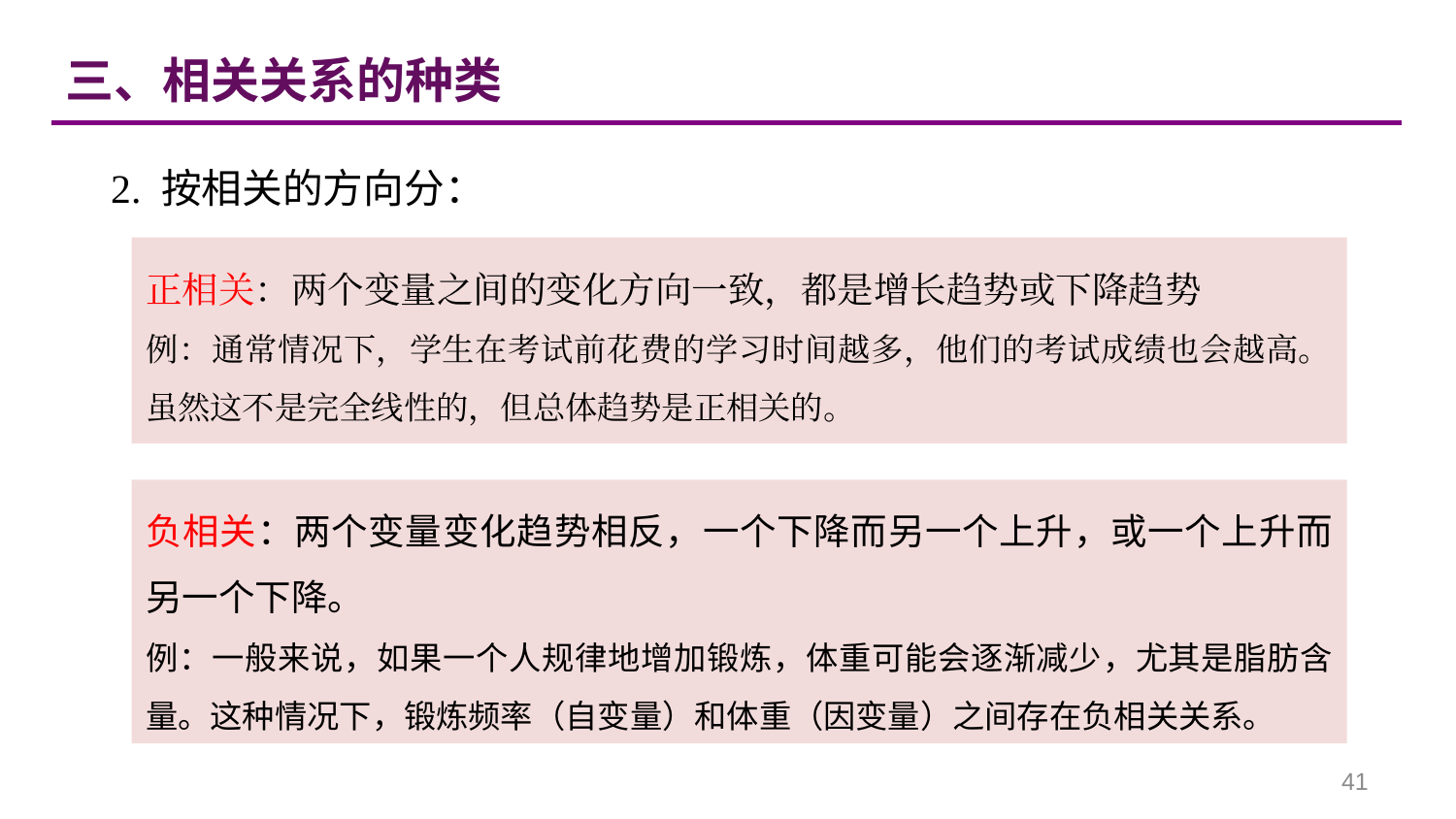

三、相关关系的种类

2. 按相关的方向分：
正相关：两个变量之间的变化方向一致，都是增长趋势或下降趋势
例：通常情况下，学生在考试前花费的学习时间越多，他们的考试成绩也会越高。虽然这不是完全线性的，但总体趋势是正相关的。
负相关：两个变量变化趋势相反，一个下降而另一个上升，或一个上升而另一个下降。
例：一般来说，如果一个人规律地增加锻炼，体重可能会逐渐减少，尤其是脂肪含量。这种情况下，锻炼频率（自变量）和体重（因变量）之间存在负相关关系。
41